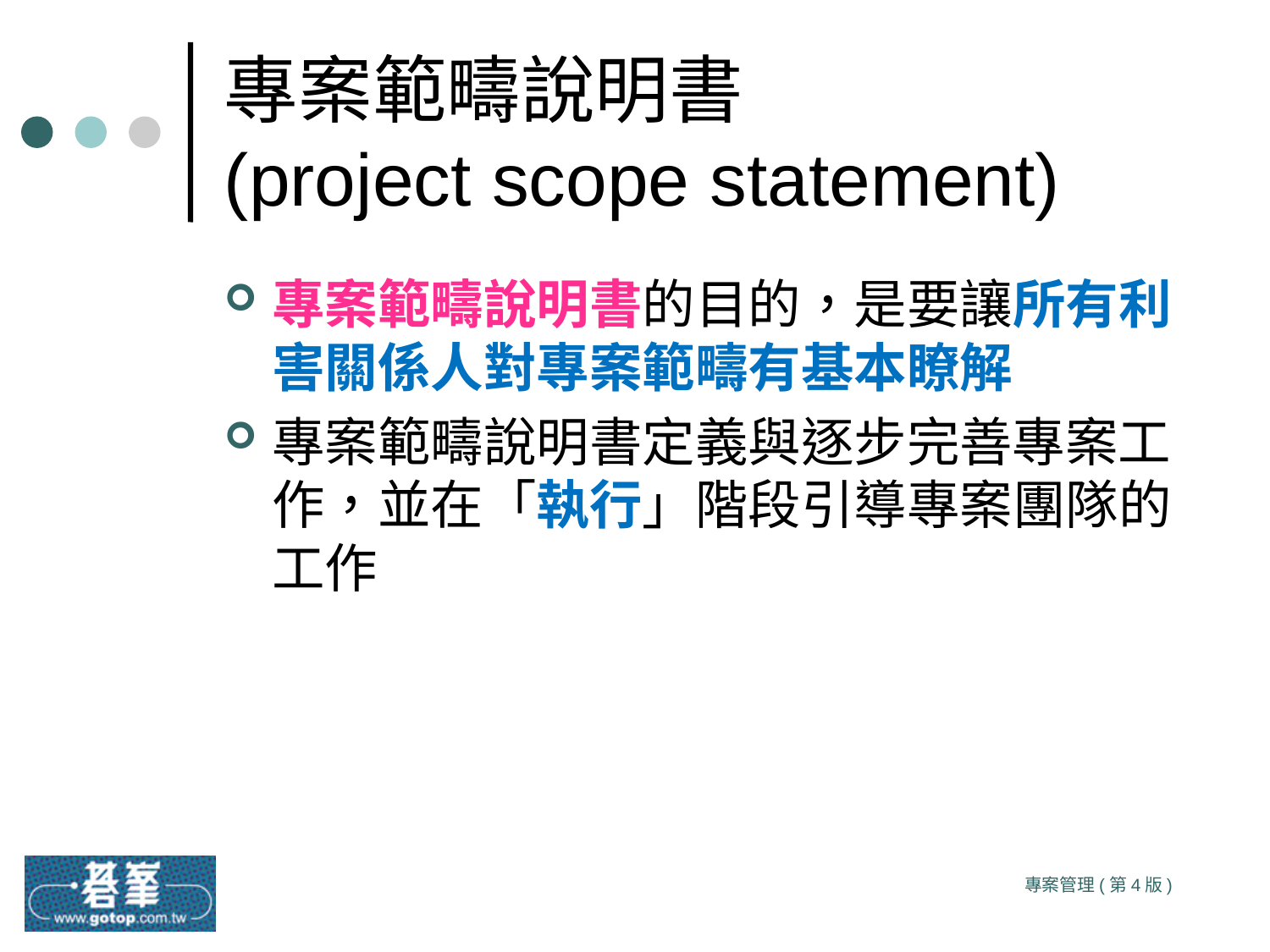

# 專案範疇說明書 (project scope statement)
專案範疇說明書的目的，是要讓所有利害關係人對專案範疇有基本瞭解
專案範疇說明書定義與逐步完善專案工作，並在「執行」階段引導專案團隊的工作
專案管理(第4版)